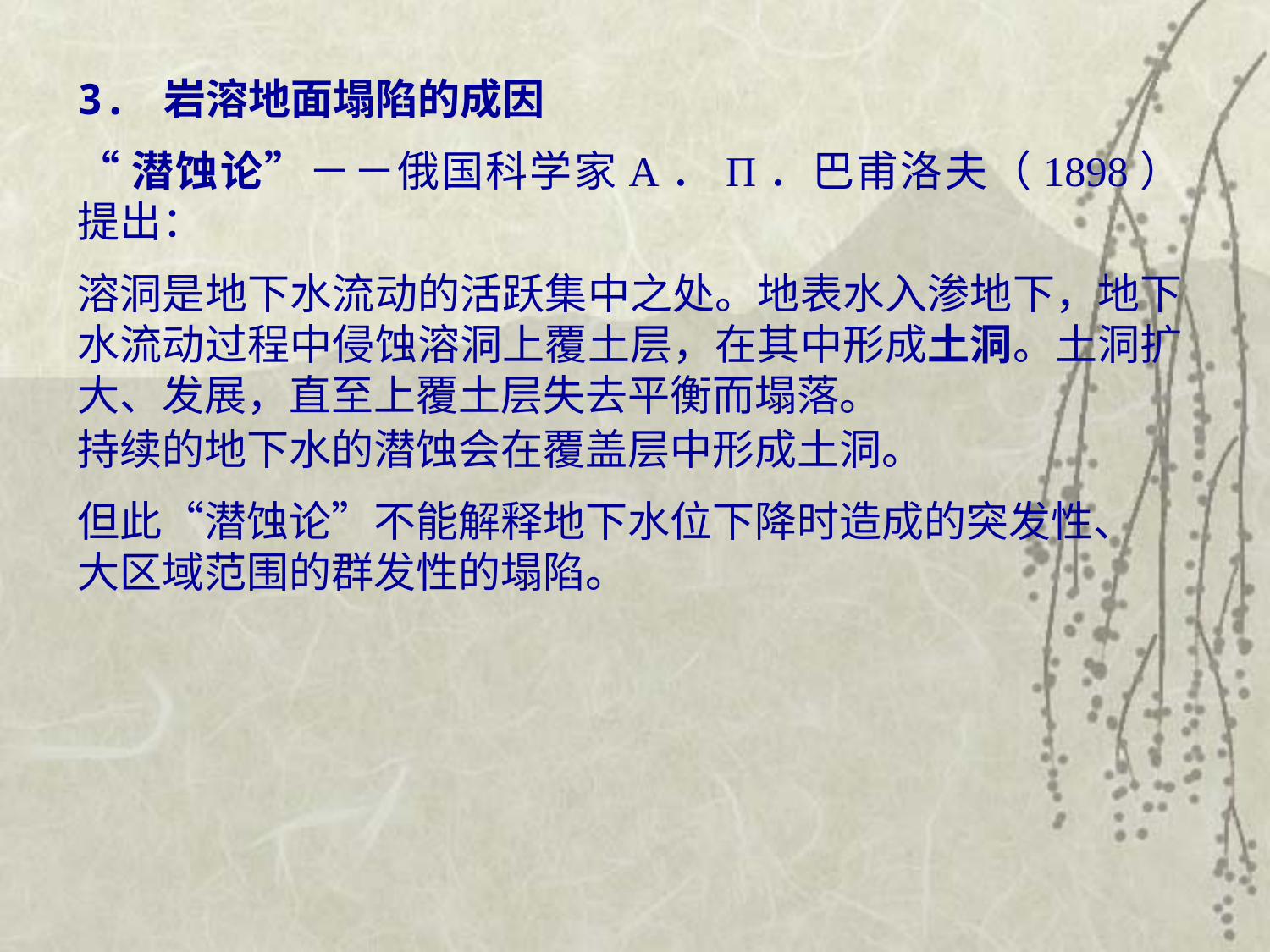

3. 岩溶地面塌陷的成因
“潜蚀论”－－俄国科学家А．П．巴甫洛夫（1898）提出：
溶洞是地下水流动的活跃集中之处。地表水入渗地下，地下水流动过程中侵蚀溶洞上覆土层，在其中形成土洞。土洞扩大、发展，直至上覆土层失去平衡而塌落。
持续的地下水的潜蚀会在覆盖层中形成土洞。
但此“潜蚀论”不能解释地下水位下降时造成的突发性、大区域范围的群发性的塌陷。